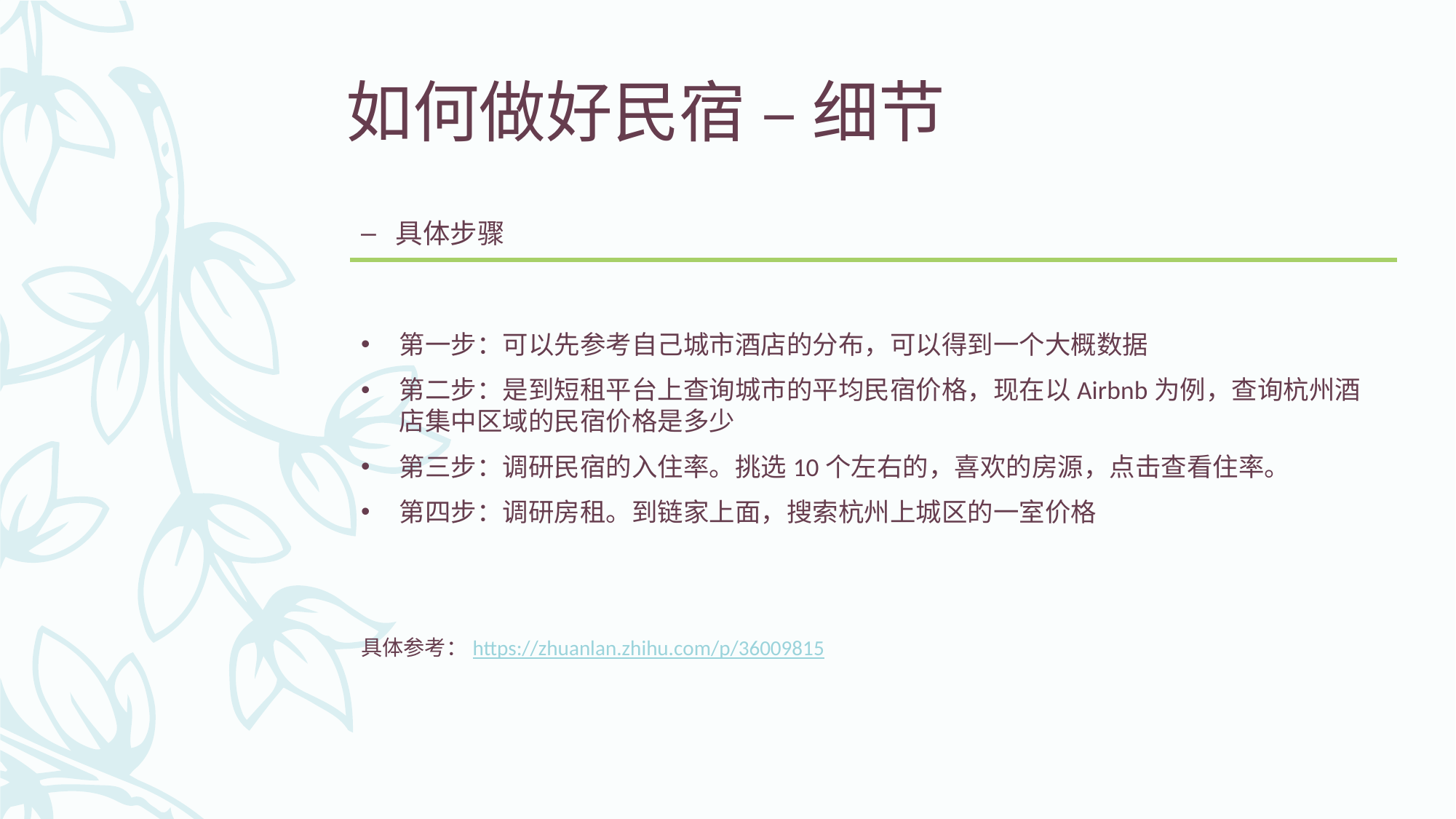

# 如何做好民宿 – 细节
具体步骤
第一步：可以先参考自己城市酒店的分布，可以得到一个大概数据
第二步：是到短租平台上查询城市的平均民宿价格，现在以Airbnb为例，查询杭州酒店集中区域的民宿价格是多少
第三步：调研民宿的入住率。挑选10个左右的，喜欢的房源，点击查看住率。
第四步：调研房租。到链家上面，搜索杭州上城区的一室价格

具体参考：https://zhuanlan.zhihu.com/p/36009815